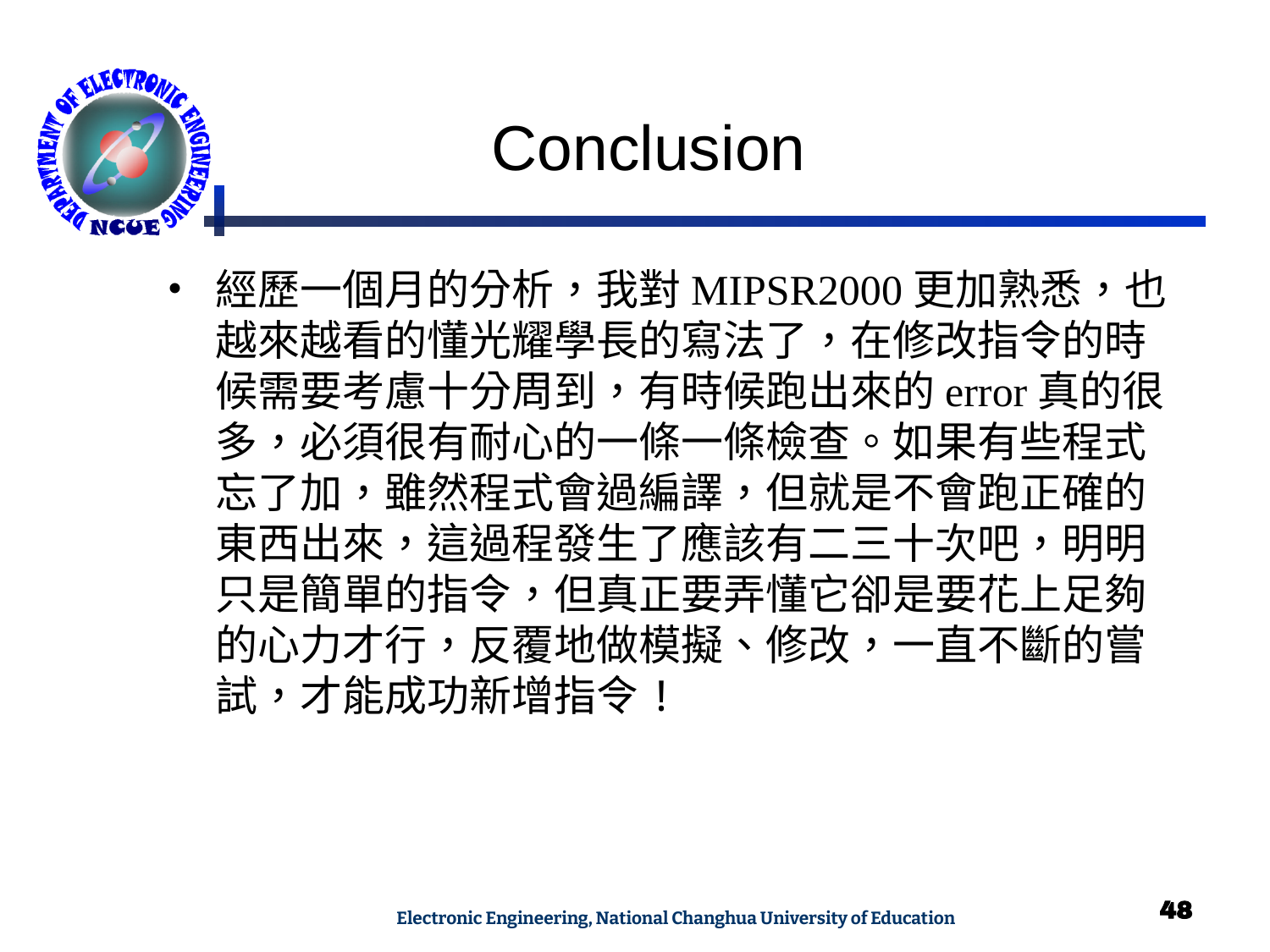

# Conclusion
經歷一個月的分析，我對MIPSR2000更加熟悉，也越來越看的懂光耀學長的寫法了，在修改指令的時候需要考慮十分周到，有時候跑出來的error真的很多，必須很有耐心的一條一條檢查。如果有些程式忘了加，雖然程式會過編譯，但就是不會跑正確的東西出來，這過程發生了應該有二三十次吧，明明只是簡單的指令，但真正要弄懂它卻是要花上足夠的心力才行，反覆地做模擬、修改，一直不斷的嘗試，才能成功新增指令!
48
 Electronic Engineering, National Changhua University of Education